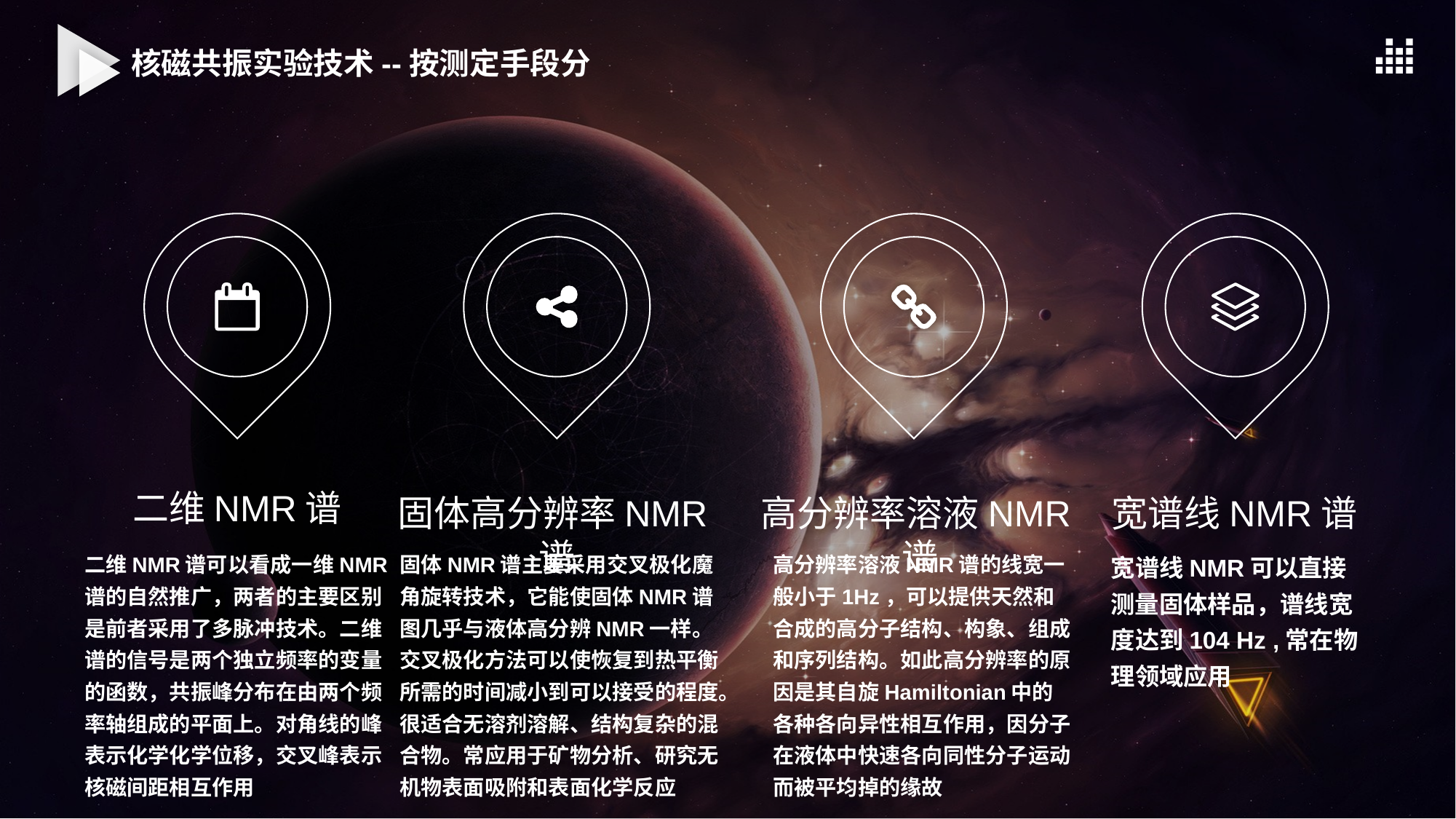

核磁共振实验技术--按测定手段分

二维NMR谱
宽谱线NMR谱
固体高分辨率NMR谱
高分辨率溶液NMR谱
二维NMR谱可以看成一维NMR谱的自然推广，两者的主要区别是前者采用了多脉冲技术。二维谱的信号是两个独立频率的变量的函数，共振峰分布在由两个频率轴组成的平面上。对角线的峰表示化学化学位移，交叉峰表示核磁间距相互作用
固体NMR谱主要采用交叉极化魔角旋转技术，它能使固体NMR谱图几乎与液体高分辨NMR一样。交叉极化方法可以使恢复到热平衡所需的时间减小到可以接受的程度。很适合无溶剂溶解、结构复杂的混合物。常应用于矿物分析、研究无机物表面吸附和表面化学反应
高分辨率溶液NMR谱的线宽一般小于1Hz，可以提供天然和合成的高分子结构、构象、组成和序列结构。如此高分辨率的原因是其自旋Hamiltonian中的各种各向异性相互作用，因分子在液体中快速各向同性分子运动而被平均掉的缘故
宽谱线NMR可以直接测量固体样品，谱线宽度达到104 Hz ,常在物理领域应用